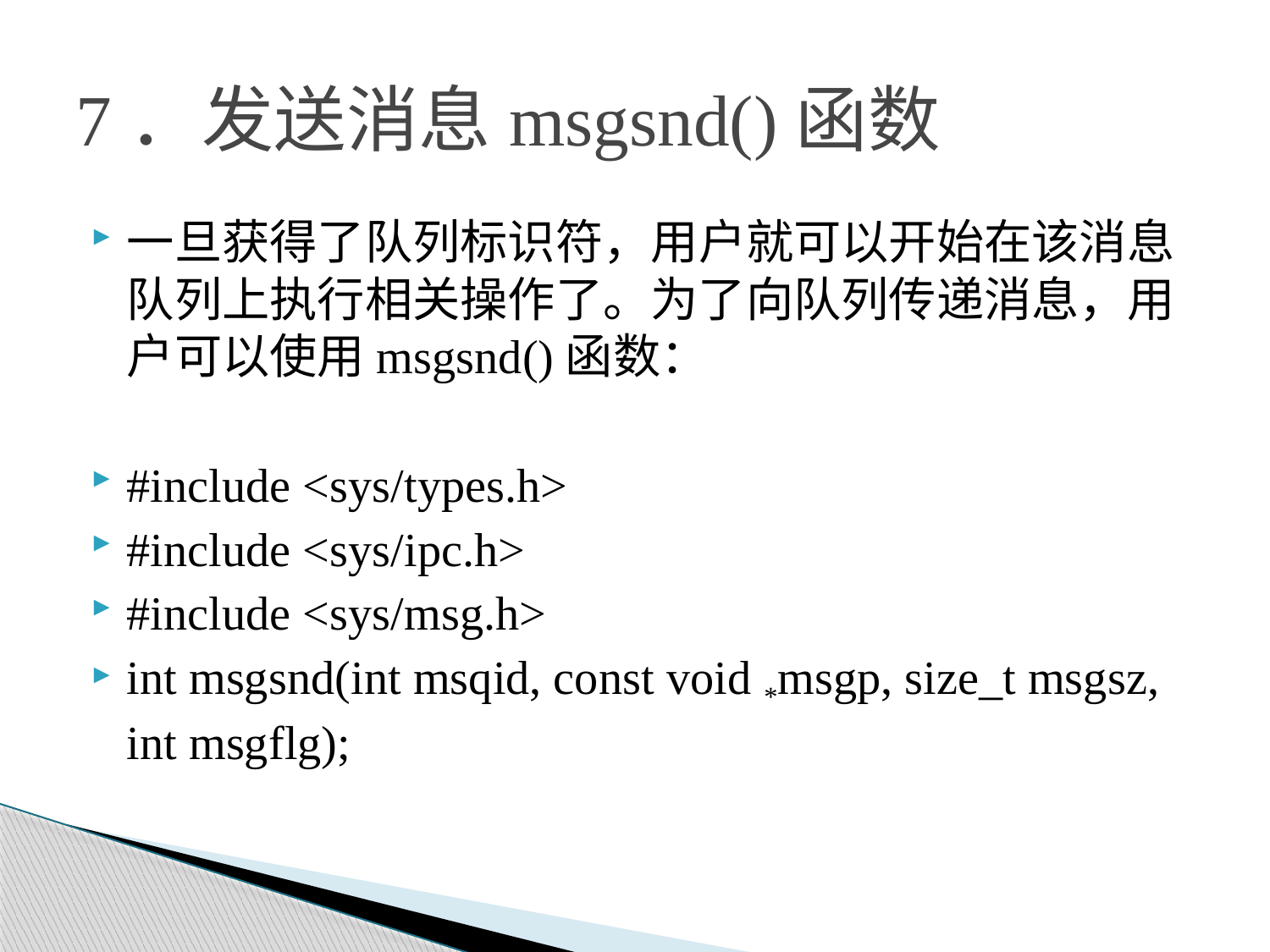

# 7．发送消息msgsnd()函数
一旦获得了队列标识符，用户就可以开始在该消息队列上执行相关操作了。为了向队列传递消息，用户可以使用msgsnd()函数：

#include <sys/types.h>
#include <sys/ipc.h>
#include <sys/msg.h>
int msgsnd(int msqid, const void *msgp, size_t msgsz, int msgflg);